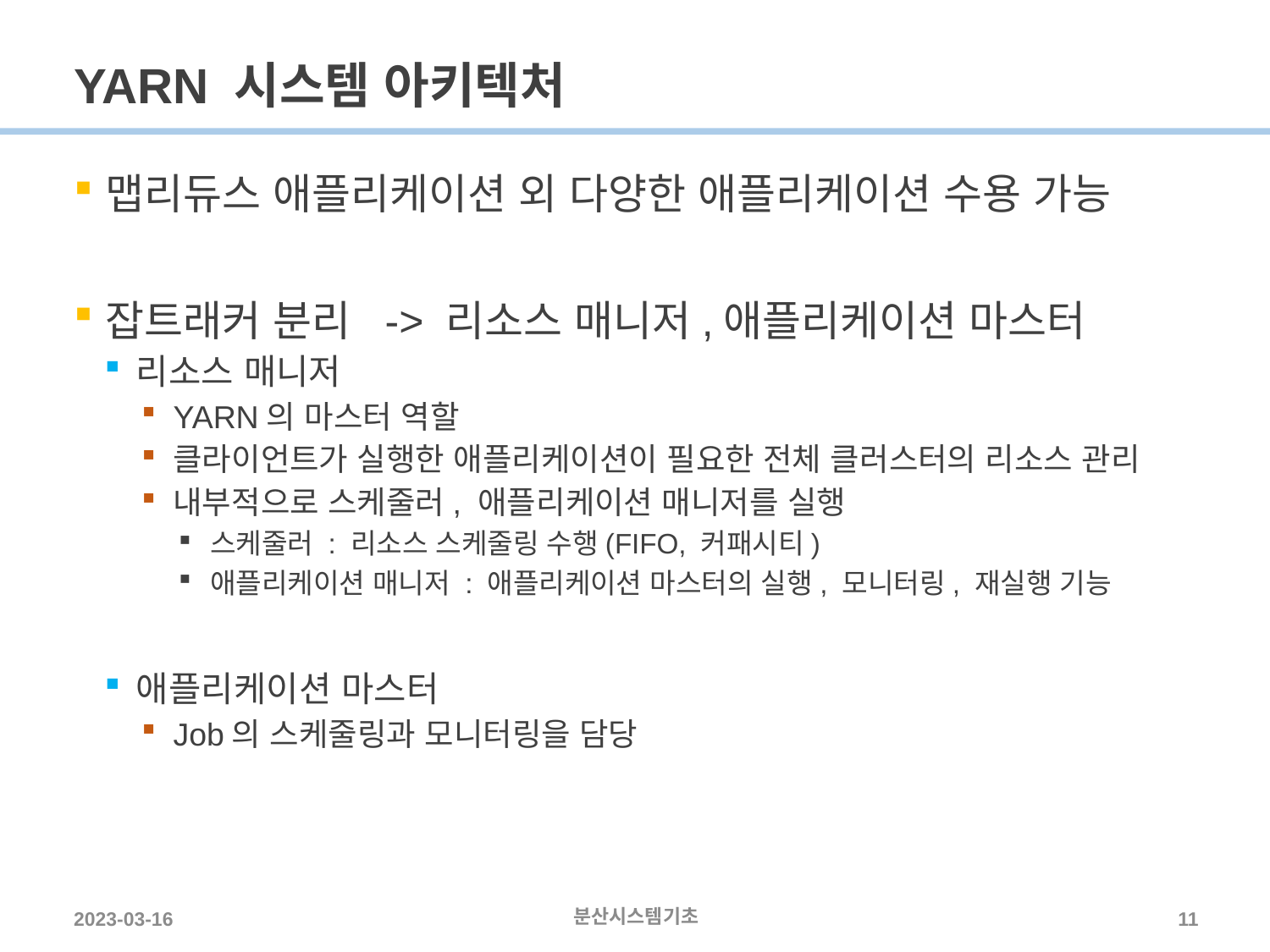

# YARN 시스템 아키텍처
맵리듀스 애플리케이션 외 다양한 애플리케이션 수용 가능

잡트래커 분리  -> 리소스 매니저,애플리케이션 마스터
리소스 매니저
YARN의 마스터 역할
클라이언트가 실행한 애플리케이션이 필요한 전체 클러스터의 리소스 관리
내부적으로 스케줄러, 애플리케이션 매니저를 실행
스케줄러 : 리소스 스케줄링 수행(FIFO, 커패시티)
애플리케이션 매니저 : 애플리케이션 마스터의 실행, 모니터링, 재실행 기능

애플리케이션 마스터
Job의 스케줄링과 모니터링을 담당
2023-03-16
분산시스템기초
11